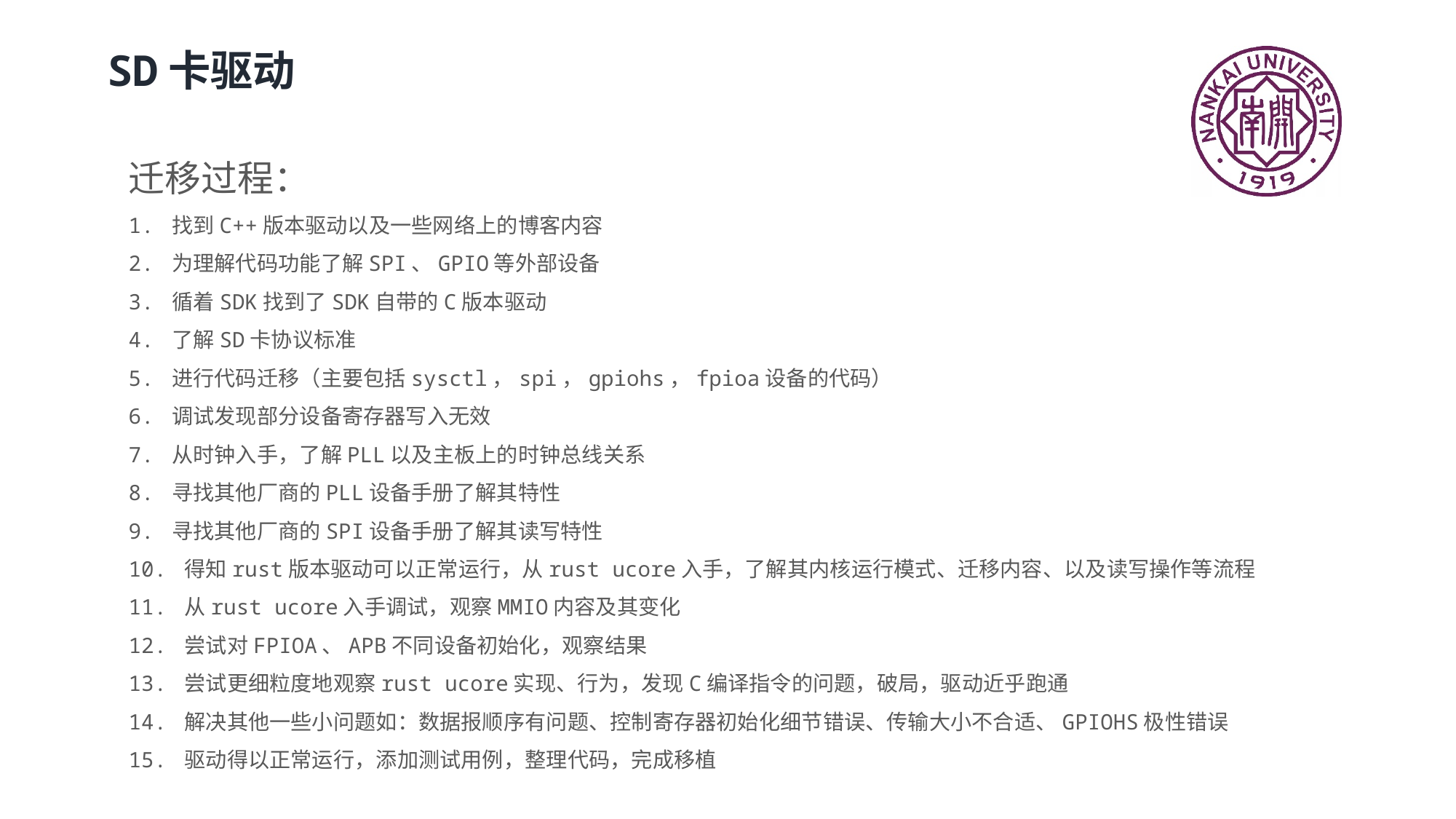

SD卡驱动
迁移过程：
1. 找到C++版本驱动以及一些网络上的博客内容
2. 为理解代码功能了解SPI、GPIO等外部设备
3. 循着SDK找到了SDK自带的C版本驱动
4. 了解SD卡协议标准
5. 进行代码迁移（主要包括sysctl，spi，gpiohs，fpioa设备的代码）
6. 调试发现部分设备寄存器写入无效
7. 从时钟入手，了解PLL以及主板上的时钟总线关系
8. 寻找其他厂商的PLL设备手册了解其特性
9. 寻找其他厂商的SPI设备手册了解其读写特性
10. 得知rust版本驱动可以正常运行，从rust ucore入手，了解其内核运行模式、迁移内容、以及读写操作等流程
11. 从rust ucore入手调试，观察MMIO内容及其变化
12. 尝试对FPIOA、APB不同设备初始化，观察结果
13. 尝试更细粒度地观察rust ucore实现、行为，发现C编译指令的问题，破局，驱动近乎跑通
14. 解决其他一些小问题如：数据报顺序有问题、控制寄存器初始化细节错误、传输大小不合适、GPIOHS极性错误
15. 驱动得以正常运行，添加测试用例，整理代码，完成移植